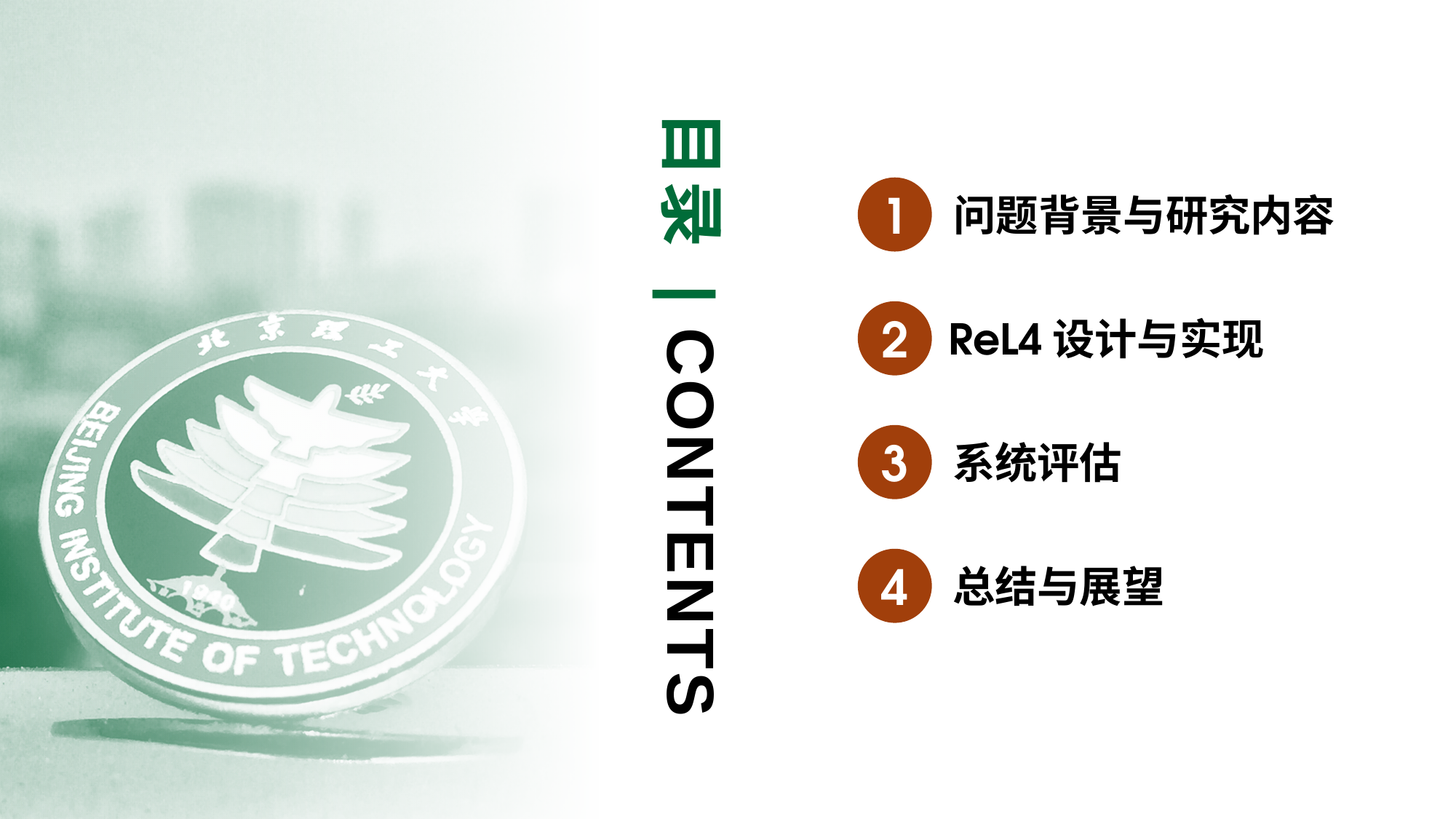

目录 | CONTENTS
1
问题背景与研究内容
2
ReL4设计与实现
3
系统评估
4
总结与展望